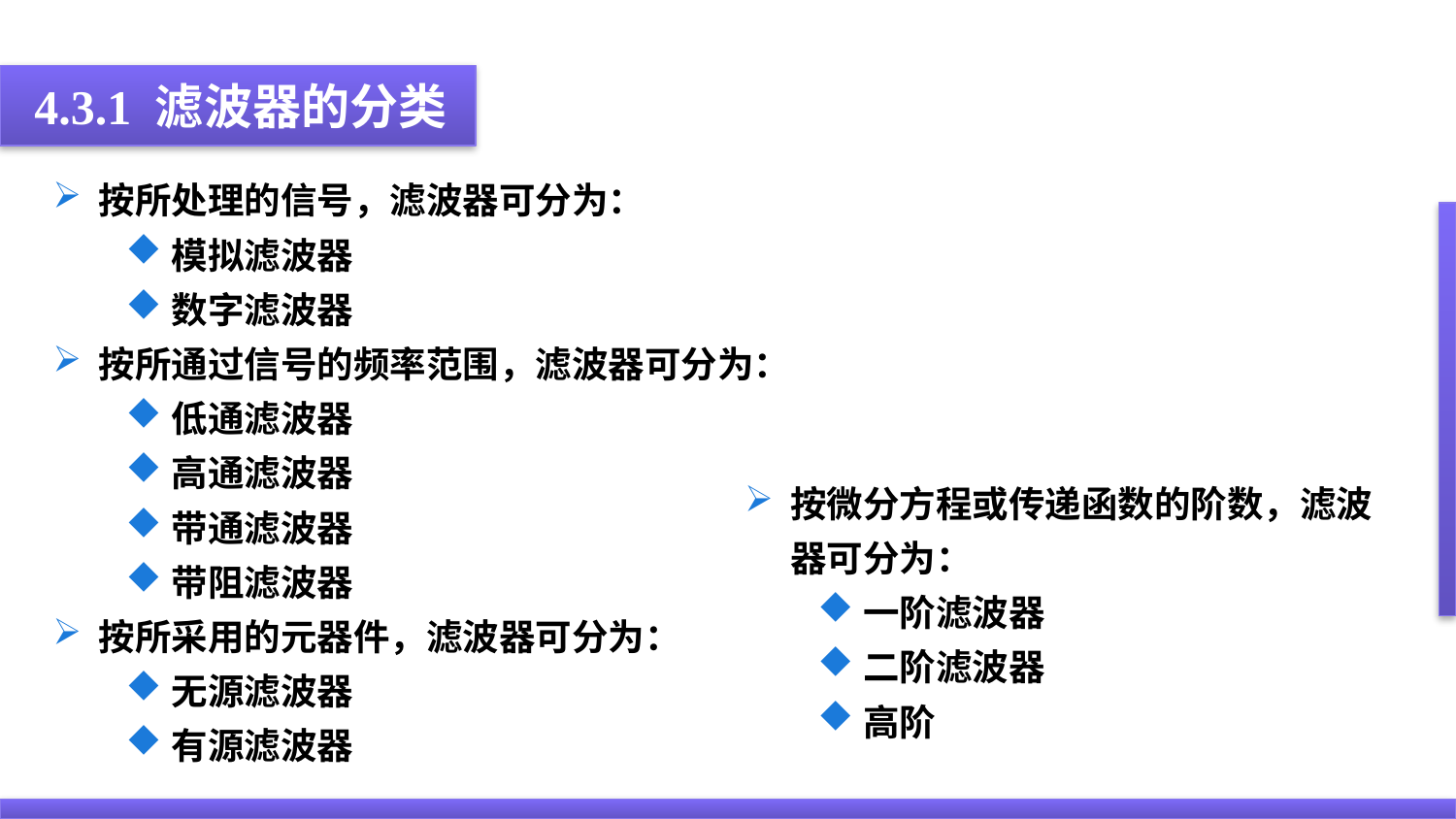

4.3.1 滤波器的分类
按所处理的信号，滤波器可分为：
模拟滤波器
数字滤波器
按所通过信号的频率范围，滤波器可分为：
低通滤波器
高通滤波器
带通滤波器
带阻滤波器
按所采用的元器件，滤波器可分为：
无源滤波器
有源滤波器
按微分方程或传递函数的阶数，滤波器可分为：
一阶滤波器
二阶滤波器
高阶